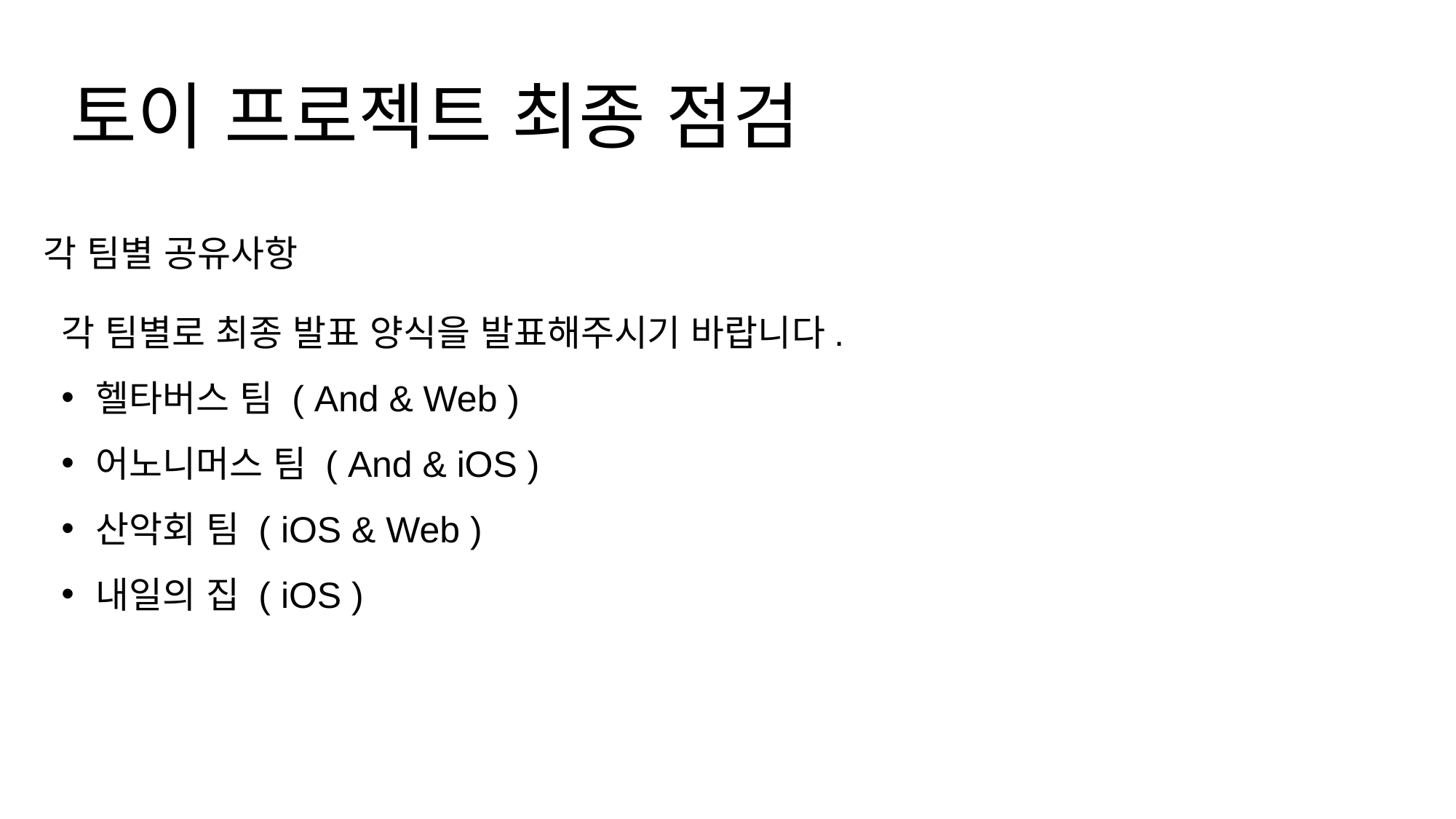

토이 프로젝트 최종 점검
각 팀별 공유사항
각 팀별로 최종 발표 양식을 발표해주시기 바랍니다.
헬타버스 팀 ( And & Web )
어노니머스 팀 ( And & iOS )
산악회 팀 ( iOS & Web )
내일의 집 ( iOS )